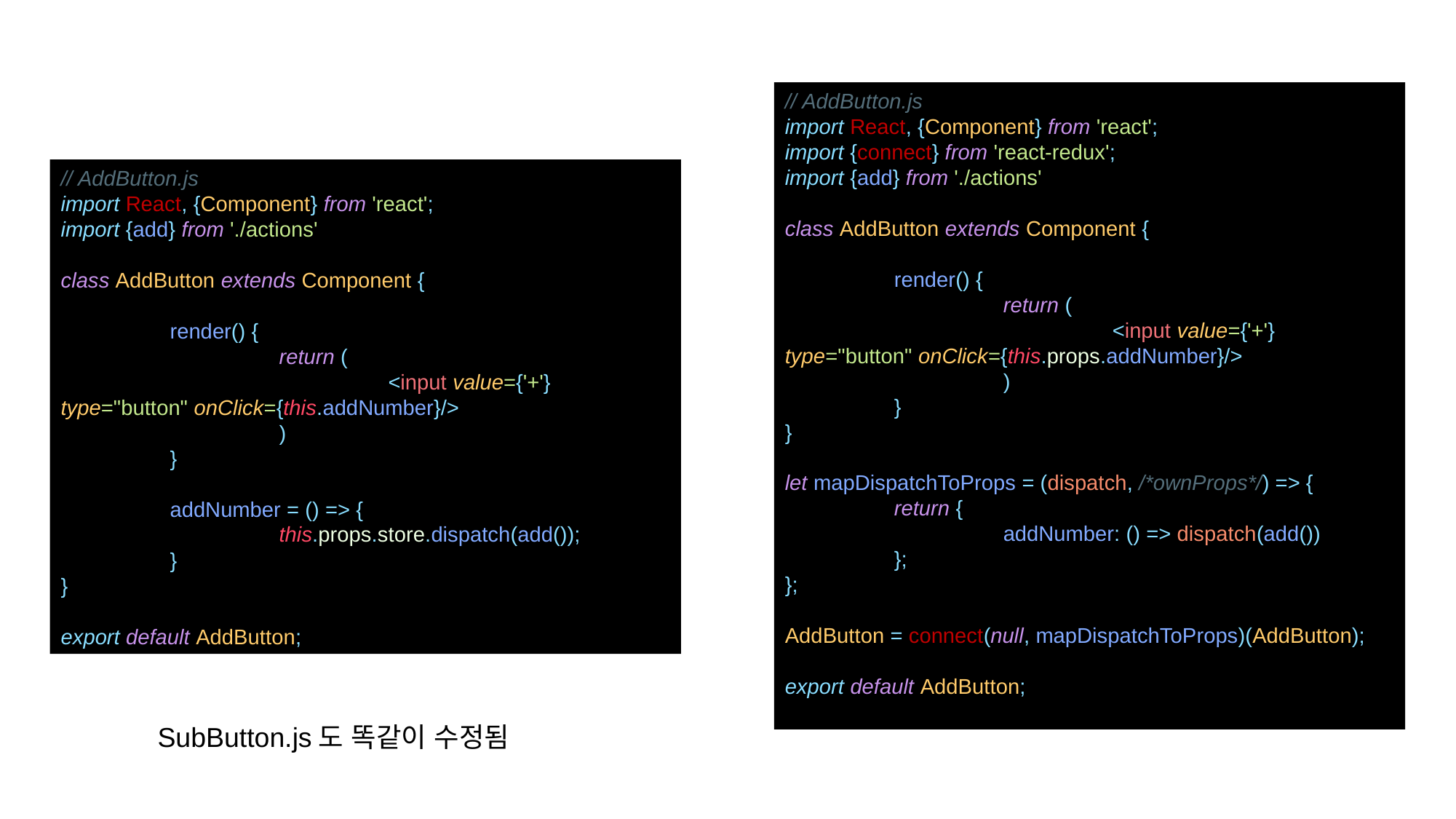

// AddButton.js
import React, {Component} from 'react';
import {connect} from 'react-redux';
import {add} from './actions'
class AddButton extends Component {
	render() {
		return (
			<input value={'+'} type="button" onClick={this.props.addNumber}/>
		)
	}
}
let mapDispatchToProps = (dispatch, /*ownProps*/) => {
	return {
		addNumber: () => dispatch(add())
	};
};
AddButton = connect(null, mapDispatchToProps)(AddButton);
export default AddButton;
// AddButton.js
import React, {Component} from 'react';
import {add} from './actions'
class AddButton extends Component {
	render() {
		return (
			<input value={'+'} type="button" onClick={this.addNumber}/>
		)
	}
	addNumber = () => {
		this.props.store.dispatch(add());
	}
}
export default AddButton;
SubButton.js도 똑같이 수정됨